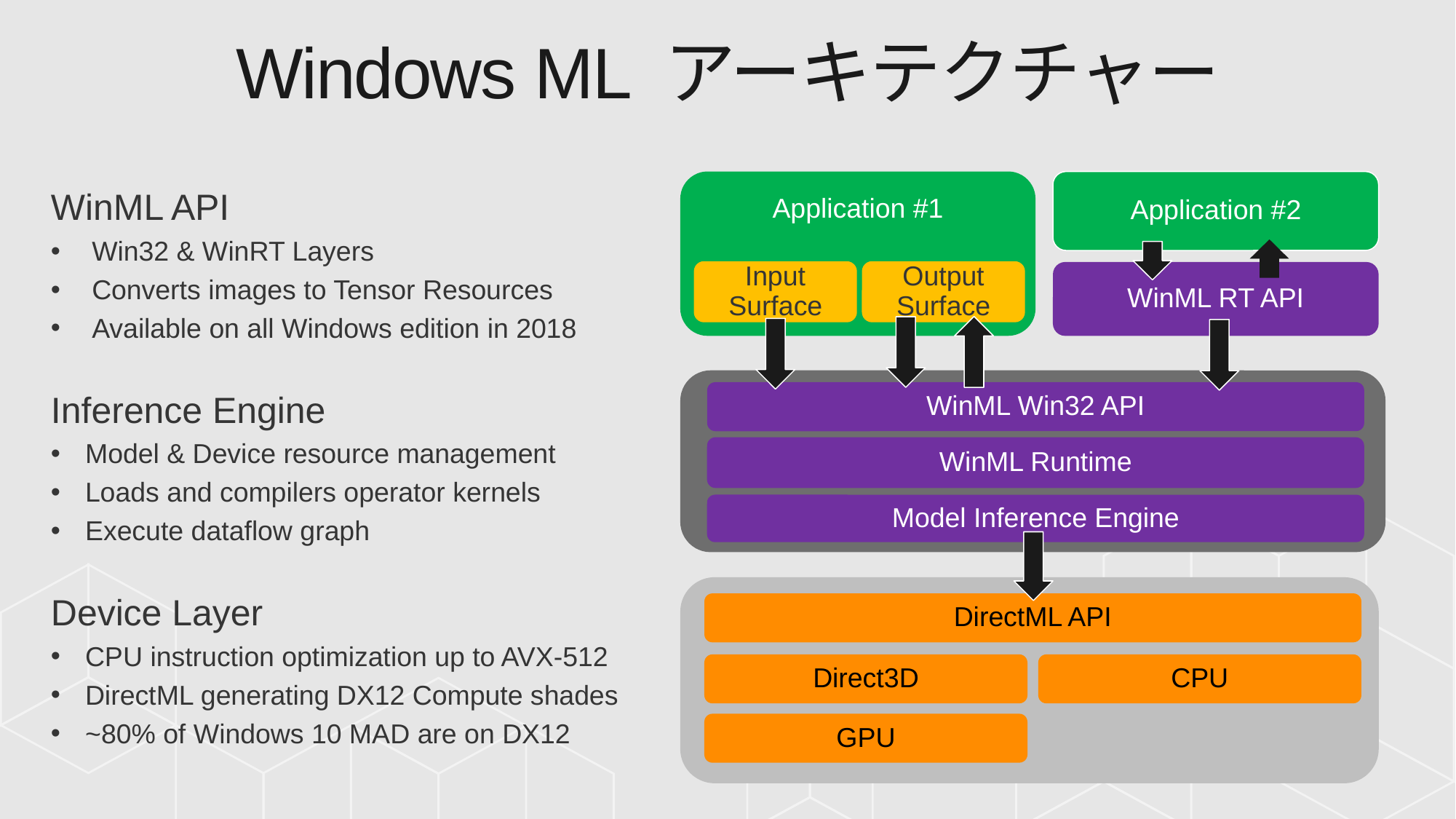

# Windows ML アーキテクチャー
WinML API
Win32 & WinRT Layers
Converts images to Tensor Resources
Available on all Windows edition in 2018

Inference Engine
Model & Device resource management
Loads and compilers operator kernels
Execute dataflow graph

Device Layer
CPU instruction optimization up to AVX-512
DirectML generating DX12 Compute shades
~80% of Windows 10 MAD are on DX12
Application #1

Application #2

Input
Surface
Output
Surface
WinML RT API

WinML Win32 API
WinML Runtime
Model Inference Engine

DirectML API
Direct3D
CPU
GPU